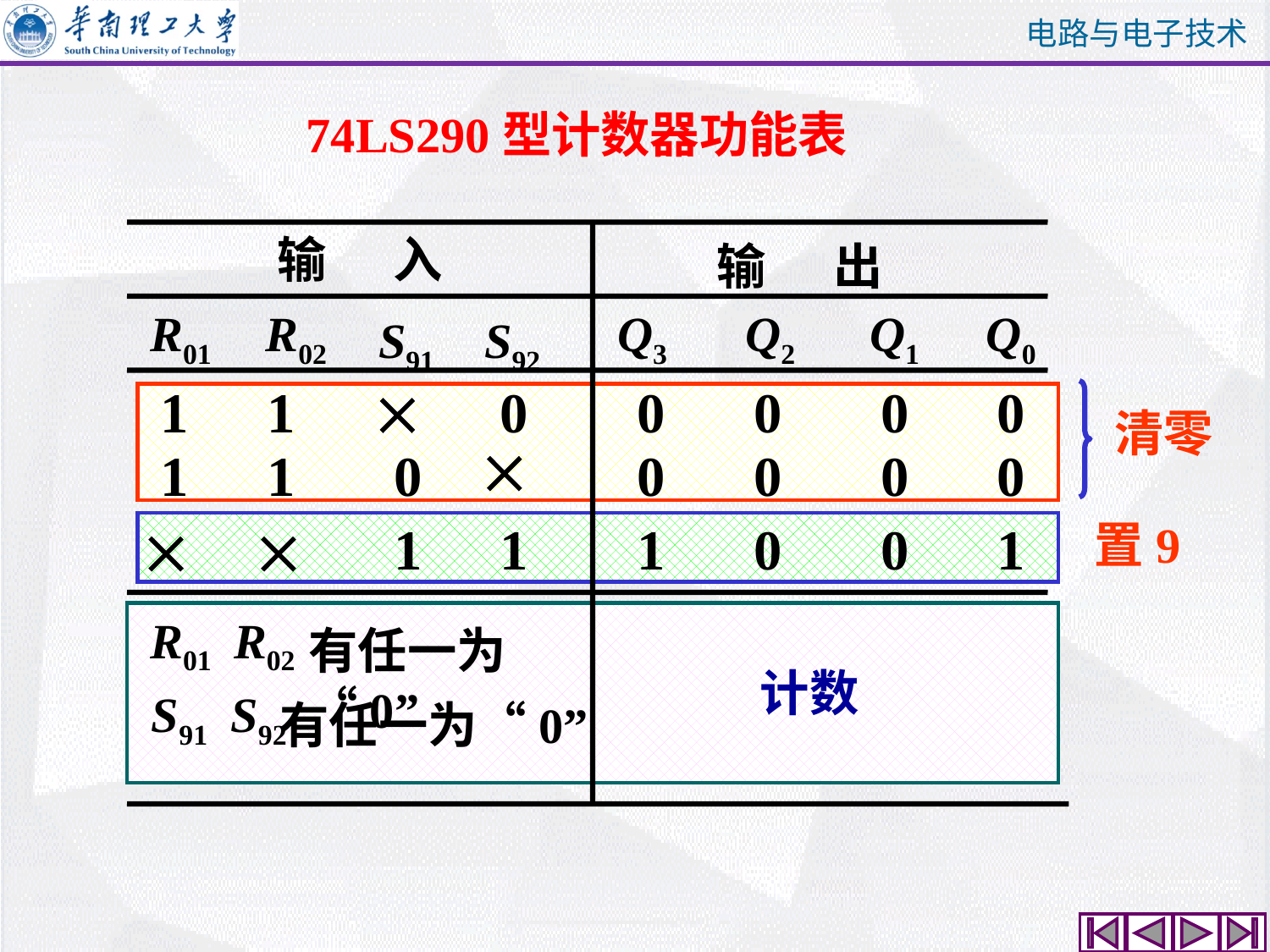

74LS290型计数器功能表

输      入

输      出

R01
R02
S91
S92
Q3
Q2
Q1
Q0
×

1
1
0
0
0
0
0

清零

×
1
1
0
0
0
0
0
×
×
1
1
1
0
0
1
置9

R01
R02
有任一为“0”
计数
S91
S92
有任一为“0”